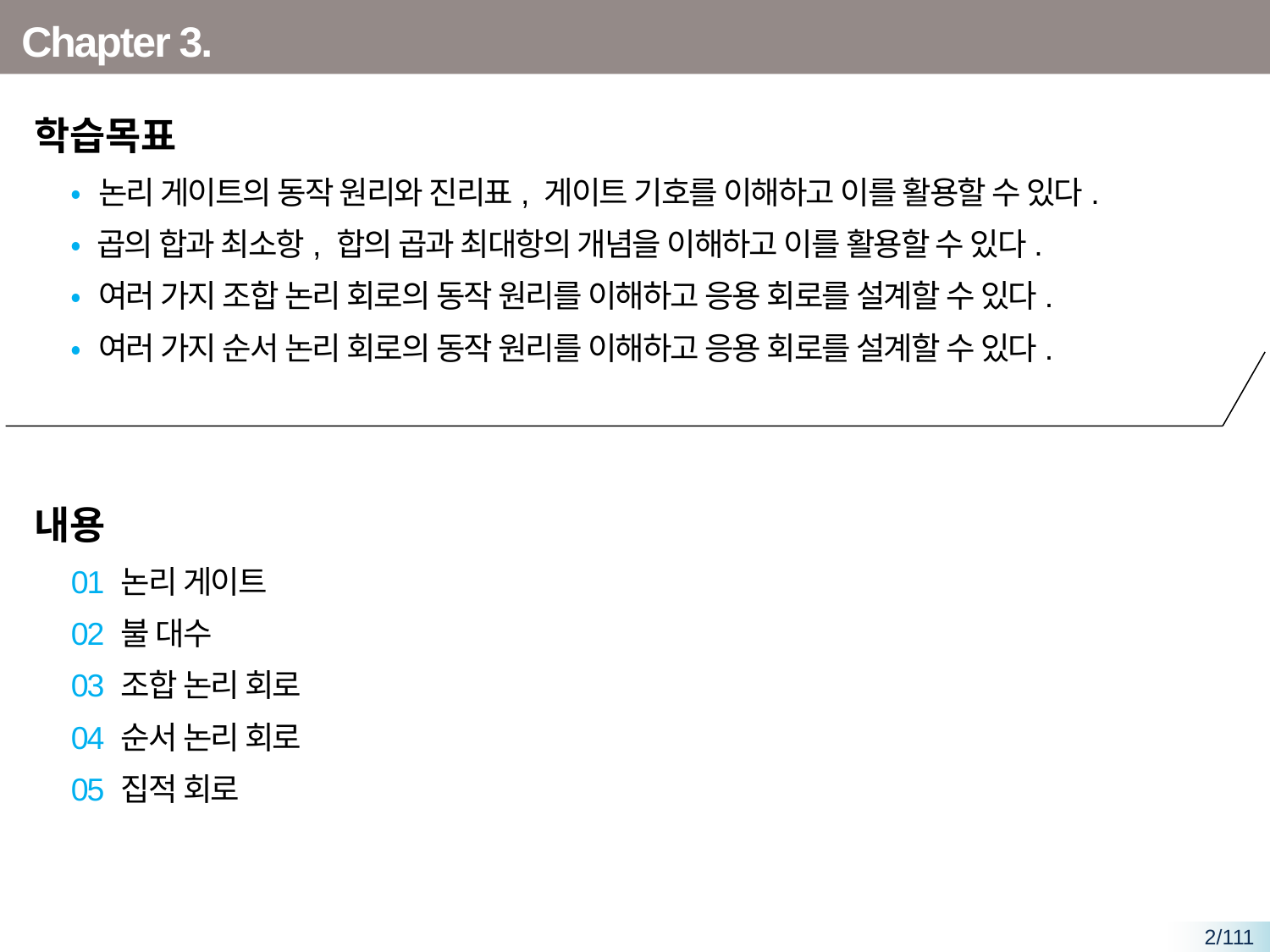

# Chapter 3.
학습목표
• 논리 게이트의 동작 원리와 진리표, 게이트 기호를 이해하고 이를 활용할 수 있다.
• 곱의 합과 최소항, 합의 곱과 최대항의 개념을 이해하고 이를 활용할 수 있다.
• 여러 가지 조합 논리 회로의 동작 원리를 이해하고 응용 회로를 설계할 수 있다.
• 여러 가지 순서 논리 회로의 동작 원리를 이해하고 응용 회로를 설계할 수 있다.

내용
01 논리 게이트
02 불 대수
03 조합 논리 회로
04 순서 논리 회로
05 집적 회로